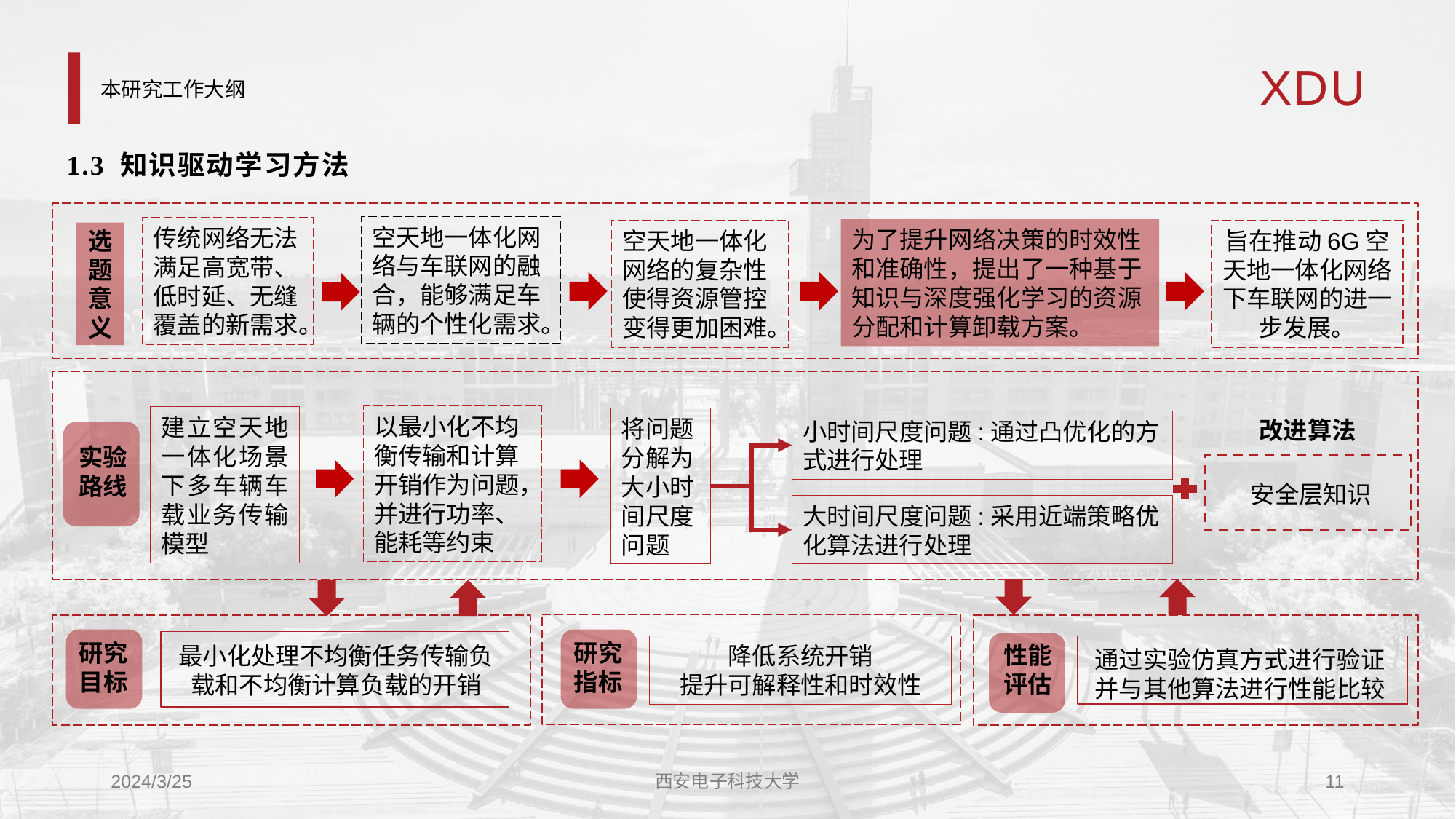

# 本研究工作大纲
1.3 知识驱动学习方法

空天地一体化网络与车联网的融合，能够满足车辆的个性化需求。
传统网络无法满足高宽带、低时延、无缝覆盖的新需求。
为了提升网络决策的时效性和准确性，提出了一种基于知识与深度强化学习的资源分配和计算卸载方案。
空天地一体化网络的复杂性使得资源管控变得更加困难。
旨在推动6G空天地一体化网络下车联网的进一步发展。

选题意义

以最小化不均衡传输和计算开销作为问题，并进行功率、能耗等约束
建立空天地一体化场景下多车辆车载业务传输模型
将问题分解为大小时间尺度问题
改进算法
小时间尺度问题:通过凸优化的方式进行处理

实验路线

安全层知识

大时间尺度问题:采用近端策略优化算法进行处理

研究指标

最小化处理不均衡任务传输负载和不均衡计算负载的开销
研究
目标

性能评估
降低系统开销
提升可解释性和时效性

通过实验仿真方式进行验证
并与其他算法进行性能比较
2024/3/25
西安电子科技大学
11